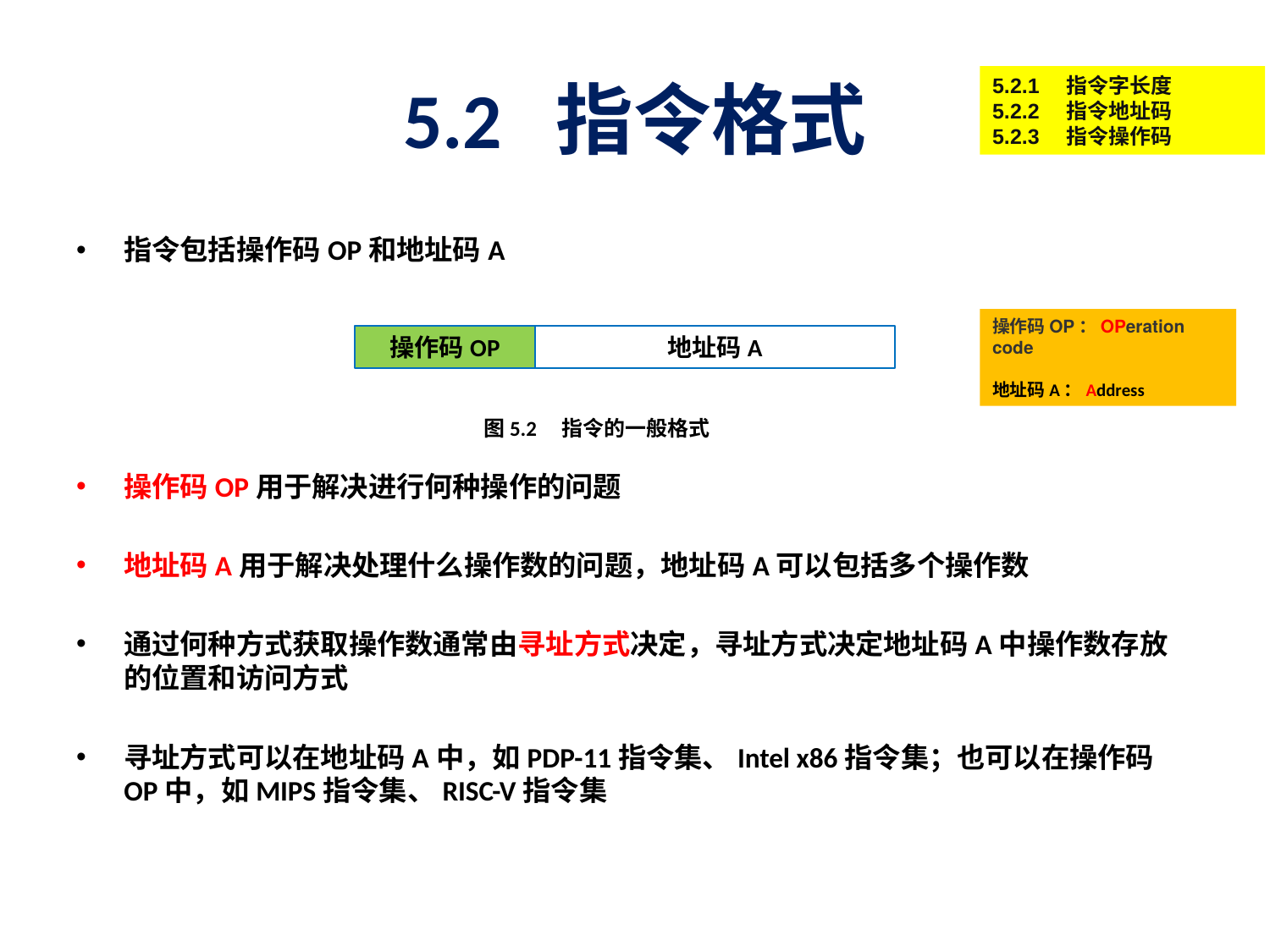

# 5.2  指令格式
5.2.1　指令字长度
5.2.2　指令地址码
5.2.3　指令操作码
指令包括操作码OP和地址码A

操作码OP用于解决进行何种操作的问题

地址码A用于解决处理什么操作数的问题，地址码A可以包括多个操作数

通过何种方式获取操作数通常由寻址方式决定，寻址方式决定地址码A中操作数存放的位置和访问方式

寻址方式可以在地址码A中，如PDP-11指令集、Intel x86指令集；也可以在操作码OP中，如MIPS指令集、RISC-V指令集

操作码OP：OPeration code

地址码A：Address
操作码OP
地址码A
图5.2    指令的一般格式